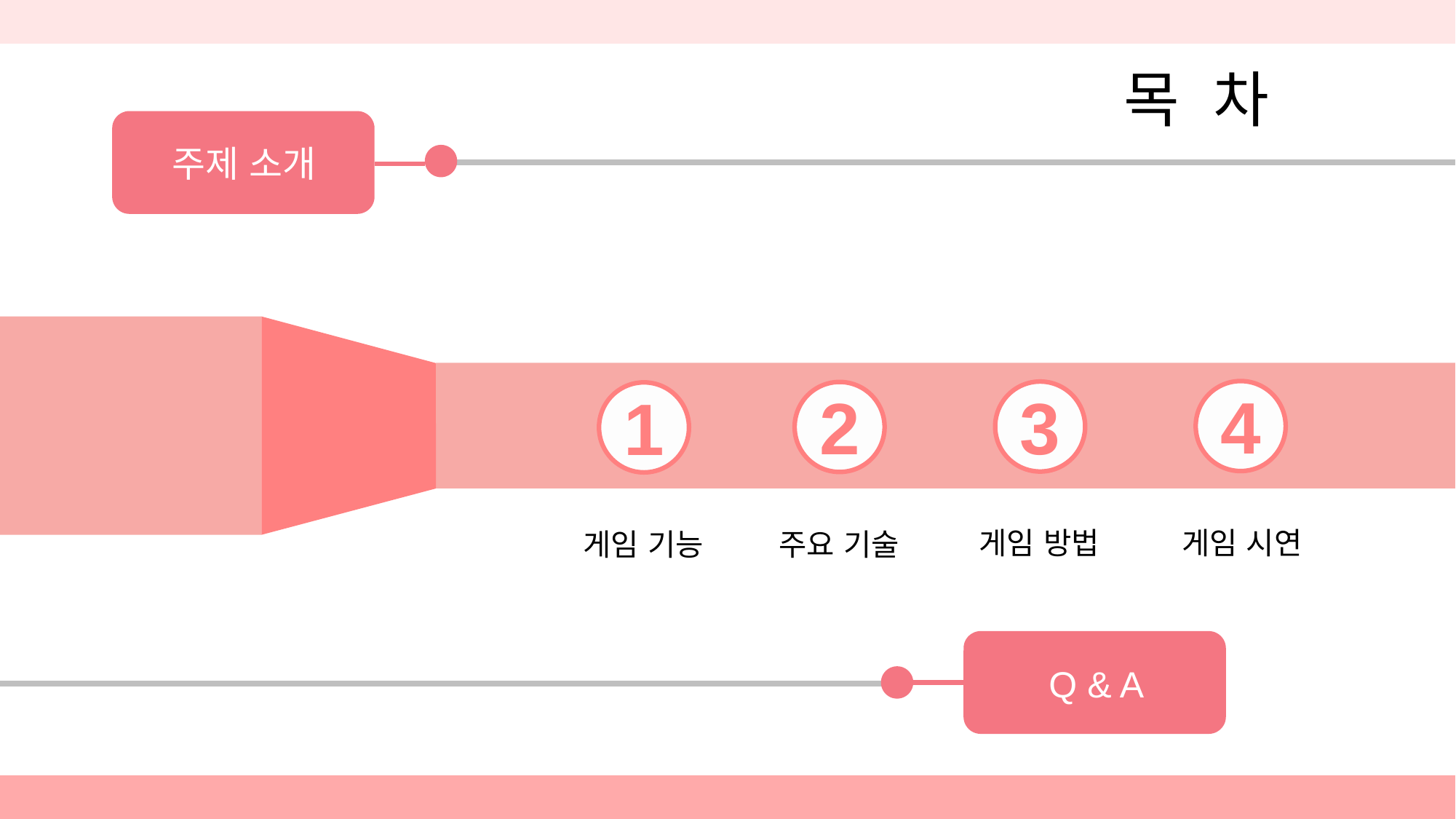

# 목  차
주제 소개
게임 방법
게임 시연
게임 기능
주요 기술
Q & A